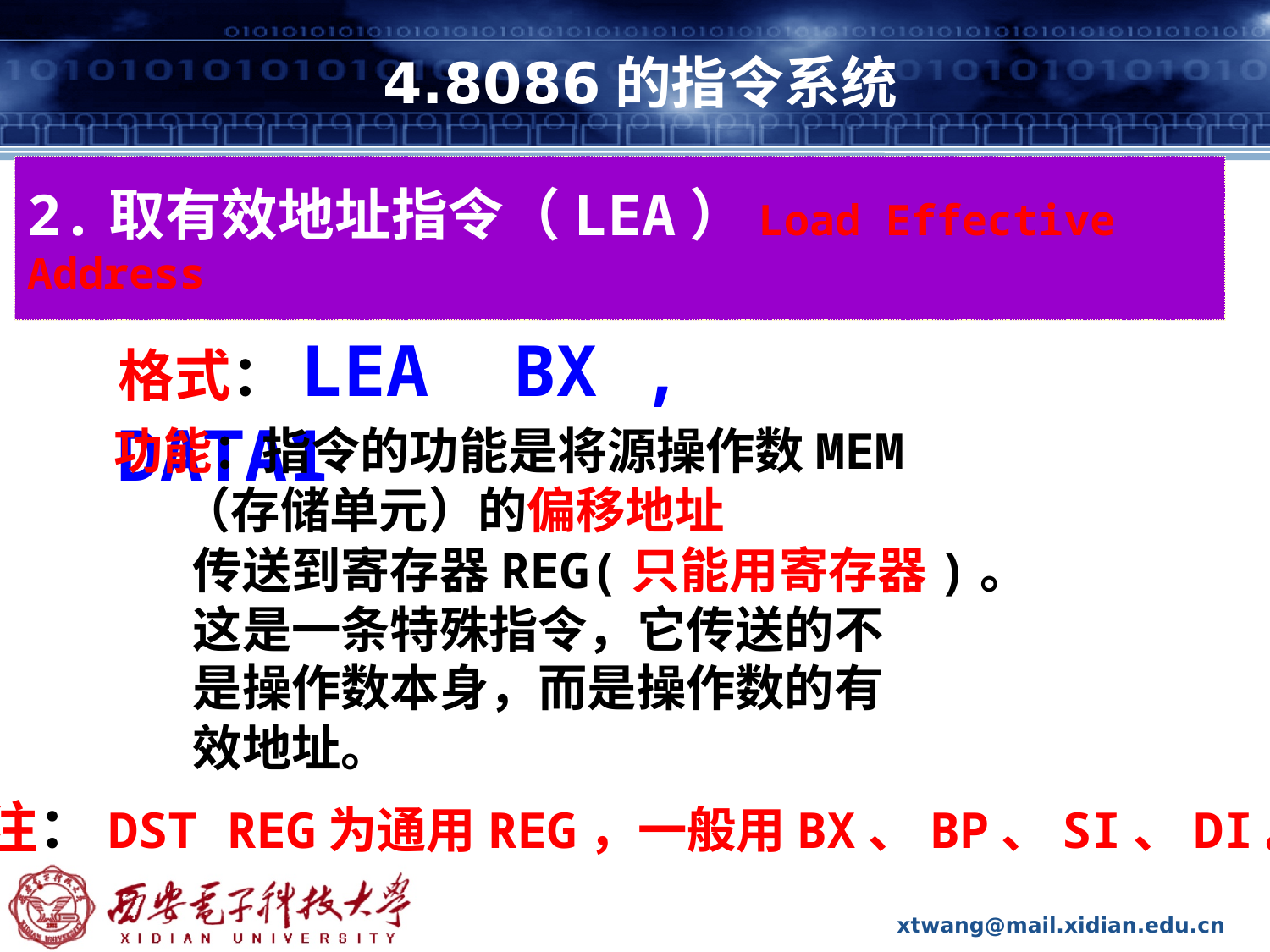

# 4.8086的指令系统
2.取有效地址指令（LEA）Load Effective Address
格式：LEA  BX , DATA1
功能：指令的功能是将源操作数MEM
     （存储单元）的偏移地址
      传送到寄存器REG(只能用寄存器)。
      这是一条特殊指令，它传送的不
      是操作数本身，而是操作数的有
      效地址。
注：DST REG为通用REG，一般用BX、BP、SI、DI。